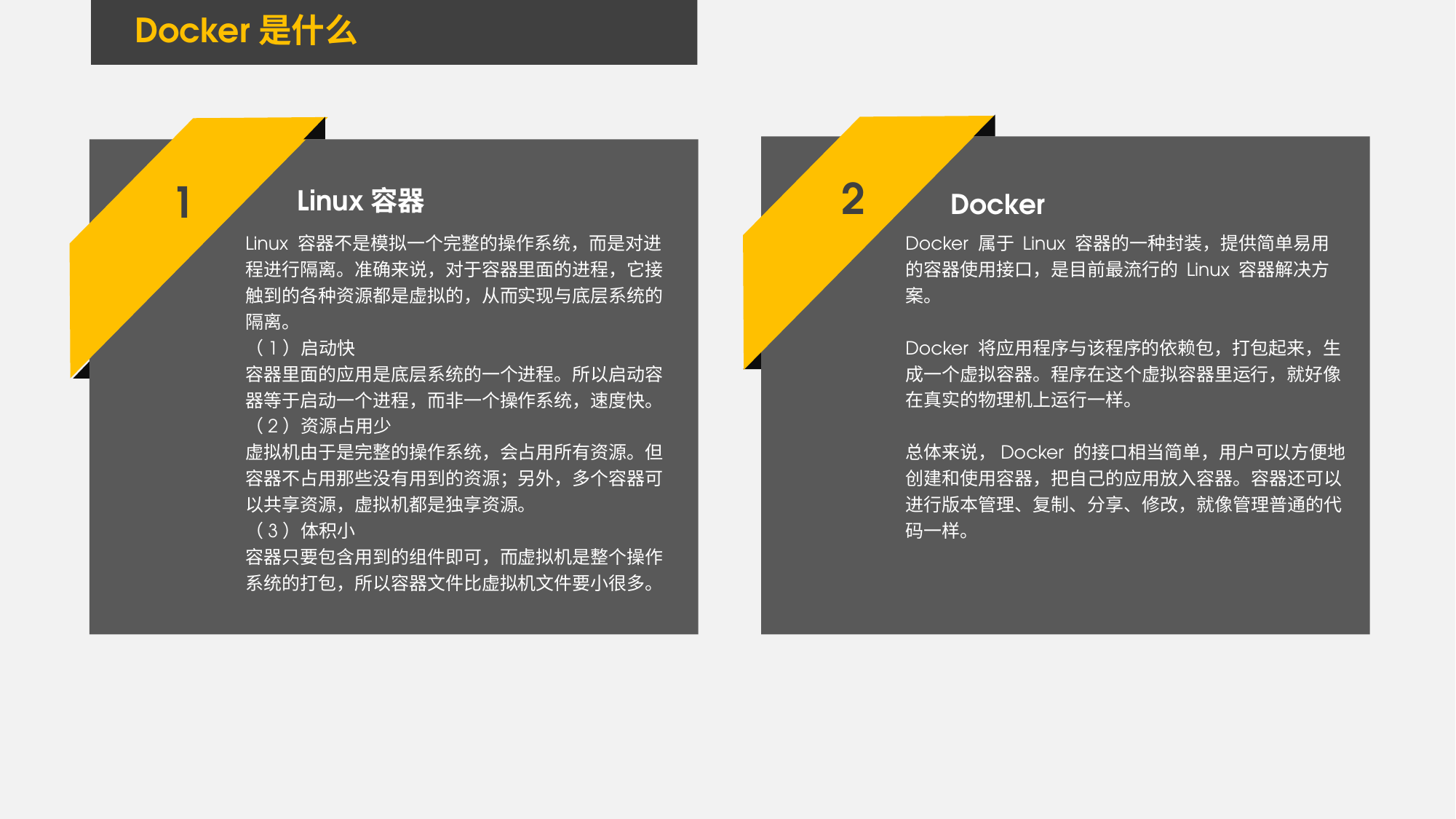

Docker是什么

1
Linux容器
Linux 容器不是模拟一个完整的操作系统，而是对进程进行隔离。准确来说，对于容器里面的进程，它接触到的各种资源都是虚拟的，从而实现与底层系统的隔离。
（1）启动快
容器里面的应用是底层系统的一个进程。所以启动容器等于启动一个进程，而非一个操作系统，速度快。
（2）资源占用少
虚拟机由于是完整的操作系统，会占用所有资源。但容器不占用那些没有用到的资源；另外，多个容器可以共享资源，虚拟机都是独享资源。
（3）体积小
容器只要包含用到的组件即可，而虚拟机是整个操作系统的打包，所以容器文件比虚拟机文件要小很多。

2
Docker
Docker 属于 Linux 容器的一种封装，提供简单易用的容器使用接口，是目前最流行的 Linux 容器解决方案。

Docker 将应用程序与该程序的依赖包，打包起来，生成一个虚拟容器。程序在这个虚拟容器里运行，就好像在真实的物理机上运行一样。

总体来说，Docker 的接口相当简单，用户可以方便地创建和使用容器，把自己的应用放入容器。容器还可以进行版本管理、复制、分享、修改，就像管理普通的代码一样。